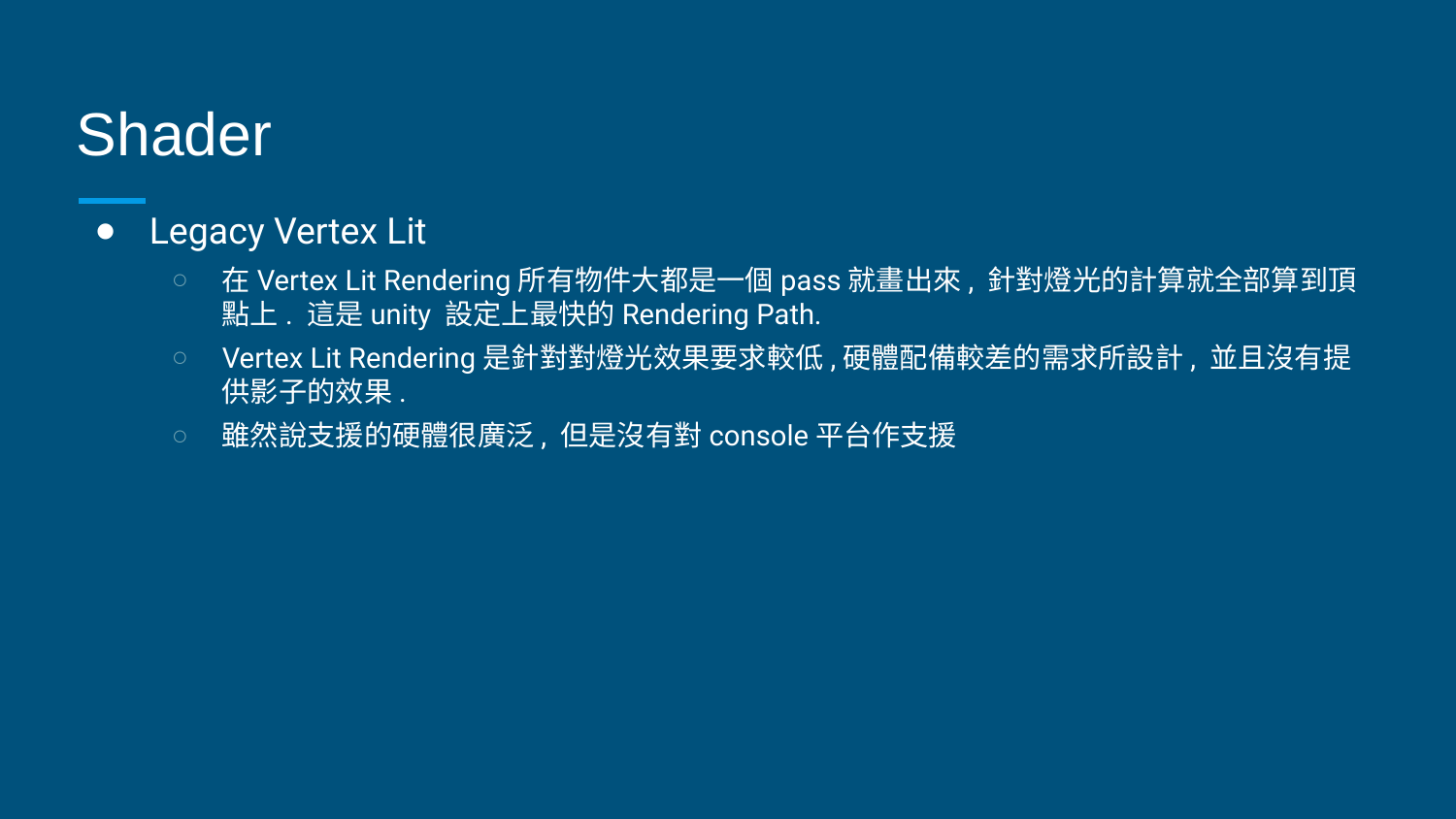

# Shader
Legacy Vertex Lit
在Vertex Lit Rendering所有物件大都是一個pass就畫出來, 針對燈光的計算就全部算到頂點上. 這是unity 設定上最快的Rendering Path.
Vertex Lit Rendering是針對對燈光效果要求較低,硬體配備較差的需求所設計, 並且沒有提供影子的效果.
雖然說支援的硬體很廣泛, 但是沒有對console平台作支援